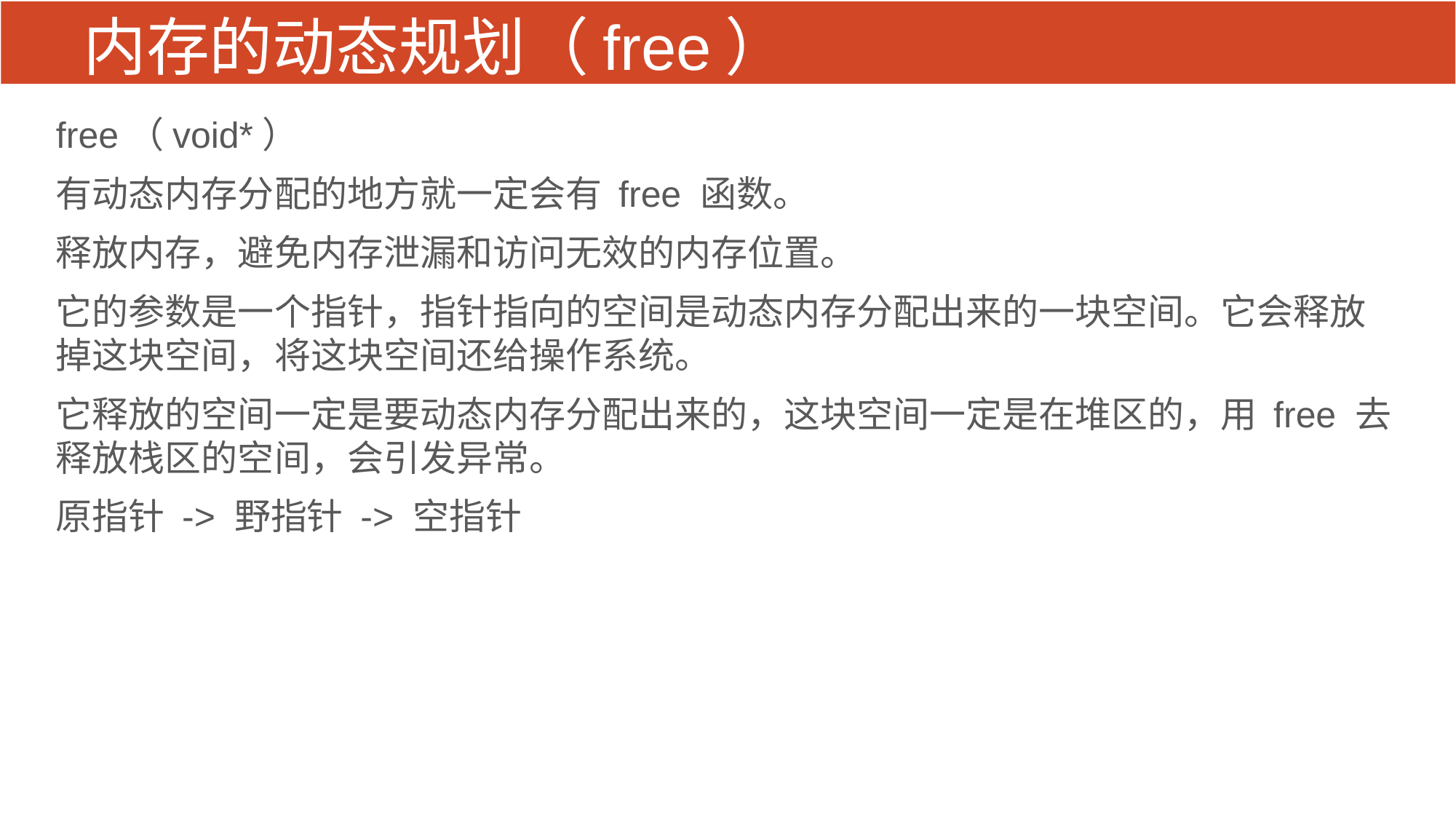

# 内存的动态规划（free）
free（void*）
有动态内存分配的地方就一定会有 free 函数。
释放内存，避免内存泄漏和访问无效的内存位置。
它的参数是一个指针，指针指向的空间是动态内存分配出来的一块空间。它会释放掉这块空间，将这块空间还给操作系统。
它释放的空间一定是要动态内存分配出来的，这块空间一定是在堆区的，用 free 去释放栈区的空间，会引发异常。
原指针 -> 野指针 -> 空指针